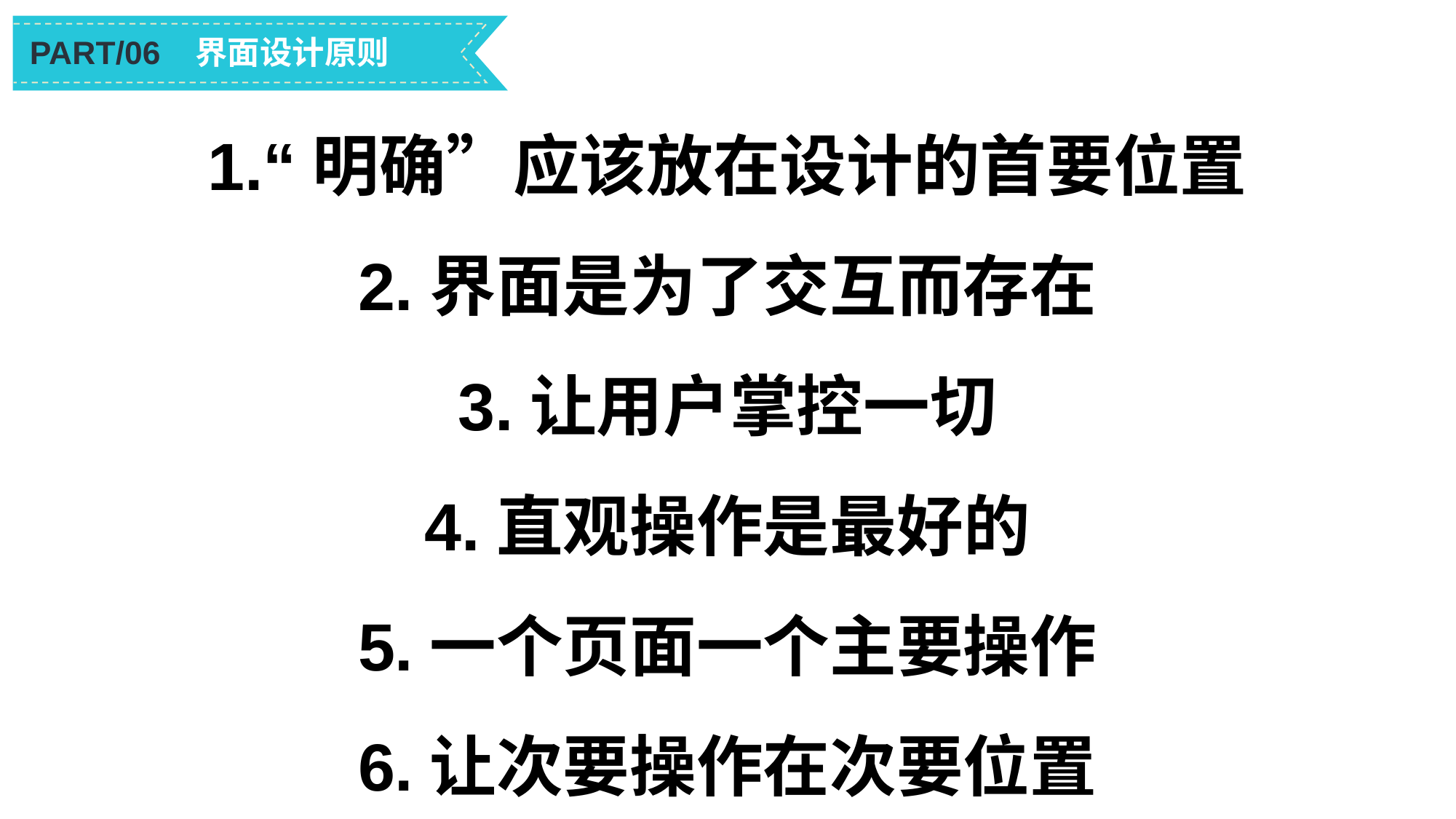

PART/06   界面设计原则
1.“明确”应该放在设计的首要位置
2.界面是为了交互而存在
3.让用户掌控一切
4.直观操作是最好的
5.一个页面一个主要操作
6.让次要操作在次要位置